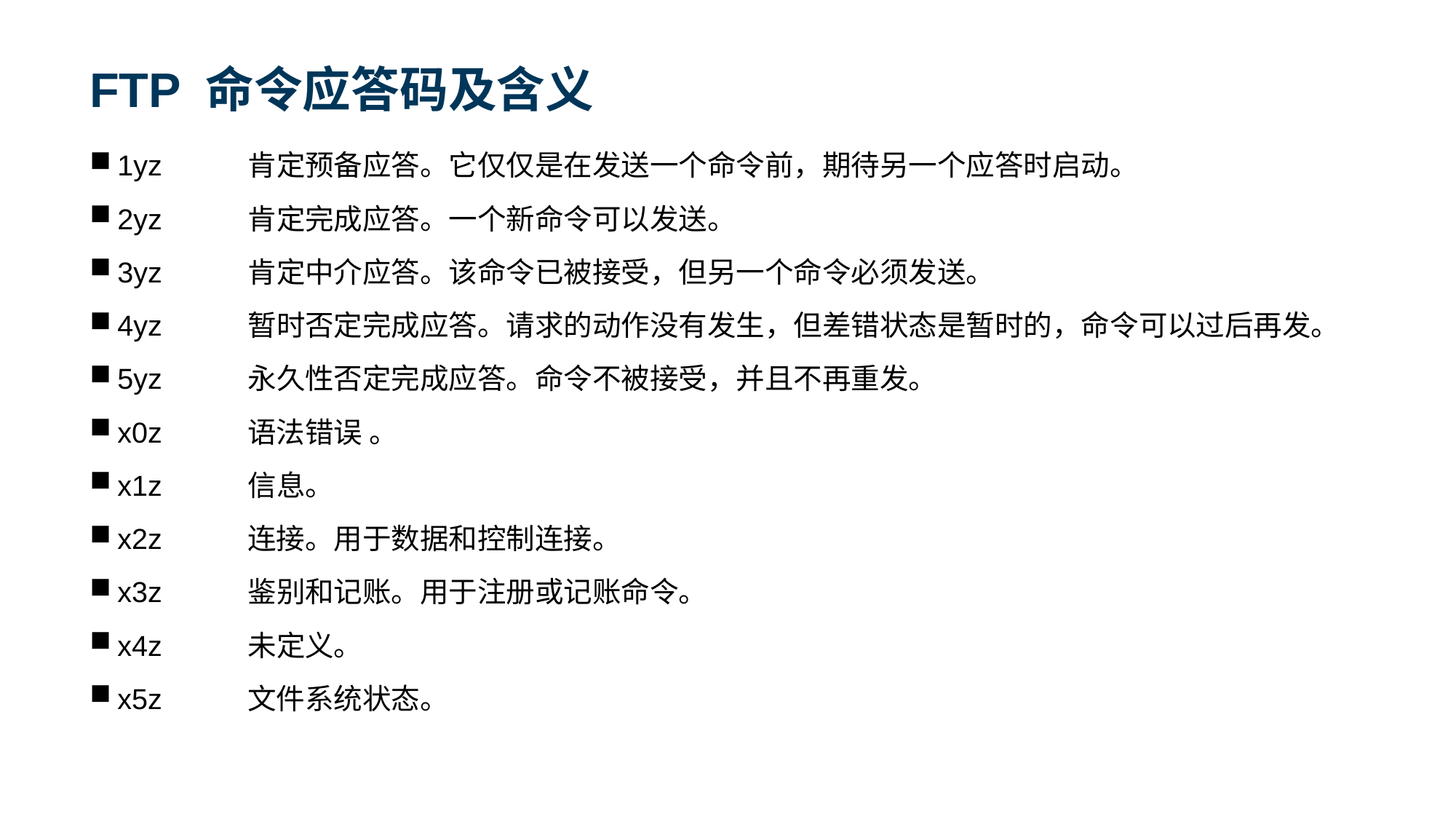

# FTP 命令应答码及含义
1yz          肯定预备应答。它仅仅是在发送一个命令前，期待另一个应答时启动。
2yz          肯定完成应答。一个新命令可以发送。
3yz          肯定中介应答。该命令已被接受，但另一个命令必须发送。
4yz          暂时否定完成应答。请求的动作没有发生，但差错状态是暂时的，命令可以过后再发。
5yz          永久性否定完成应答。命令不被接受，并且不再重发。
x0z          语法错误 。
x1z          信息。
x2z          连接。用于数据和控制连接。
x3z          鉴别和记账。用于注册或记账命令。
x4z          未定义。
x5z          文件系统状态。